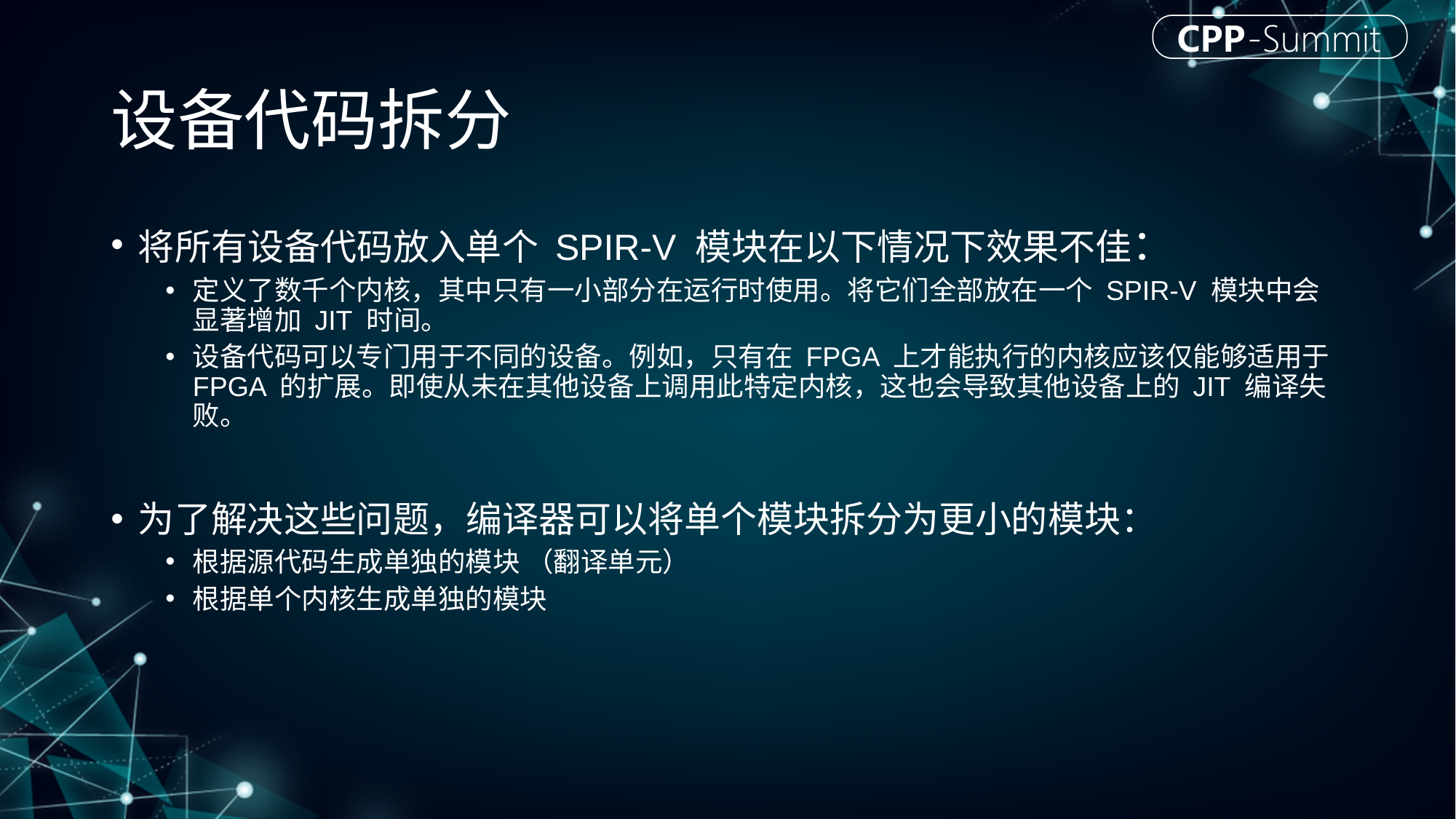

# 设备代码拆分
将所有设备代码放入单个 SPIR-V 模块在以下情况下效果不佳：
定义了数千个内核，其中只有一小部分在运行时使用。将它们全部放在一个 SPIR-V 模块中会显著增加 JIT 时间。
设备代码可以专门用于不同的设备。例如，只有在 FPGA 上才能执行的内核应该仅能够适用于 FPGA 的扩展。即使从未在其他设备上调用此特定内核，这也会导致其他设备上的 JIT 编译失败。

为了解决这些问题，编译器可以将单个模块拆分为更小的模块：
根据源代码生成单独的模块 （翻译单元）
根据单个内核生成单独的模块